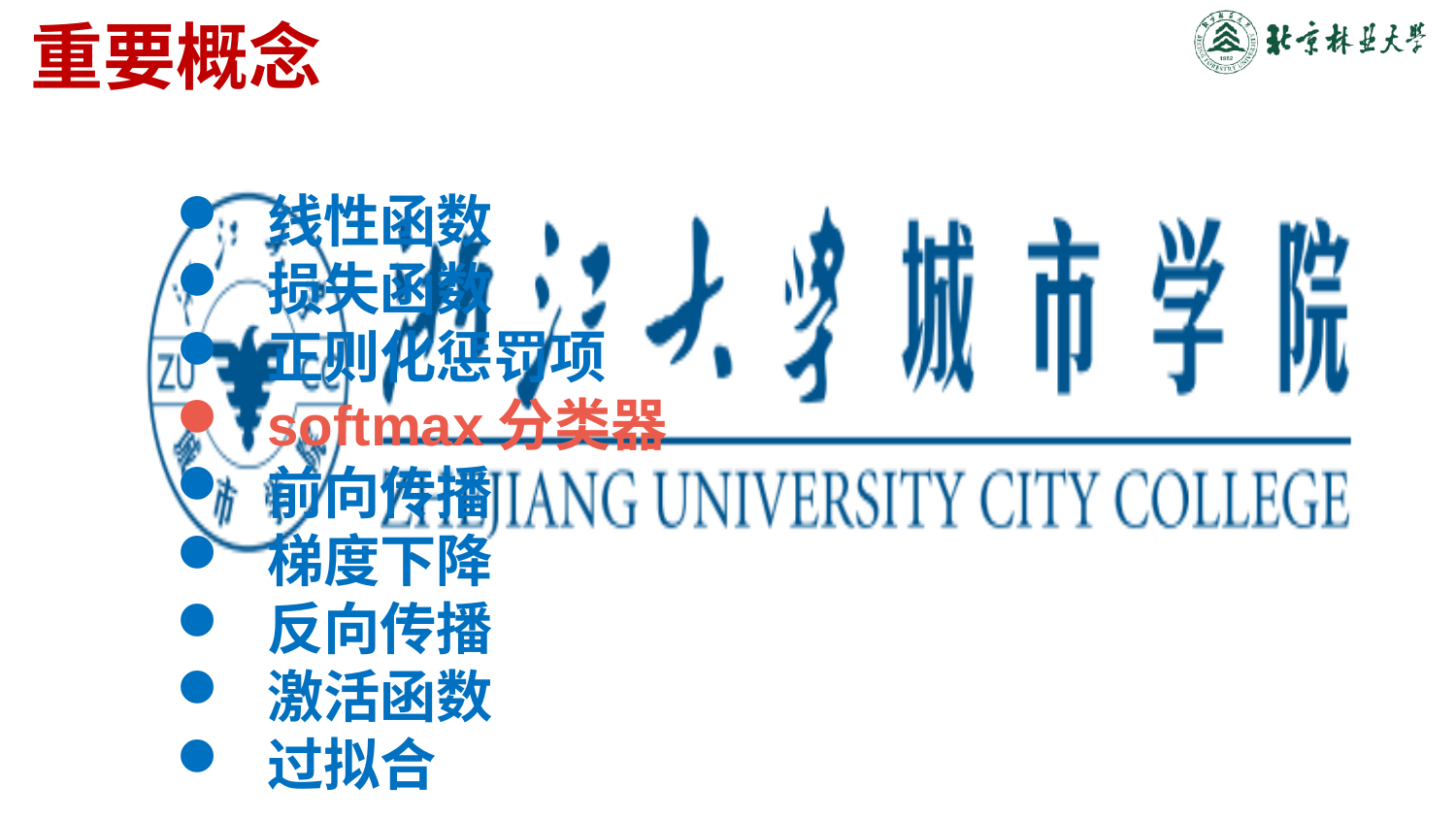

重要概念

线性函数
损失函数
正则化惩罚项
softmax分类器
前向传播
梯度下降
反向传播
激活函数
过拟合